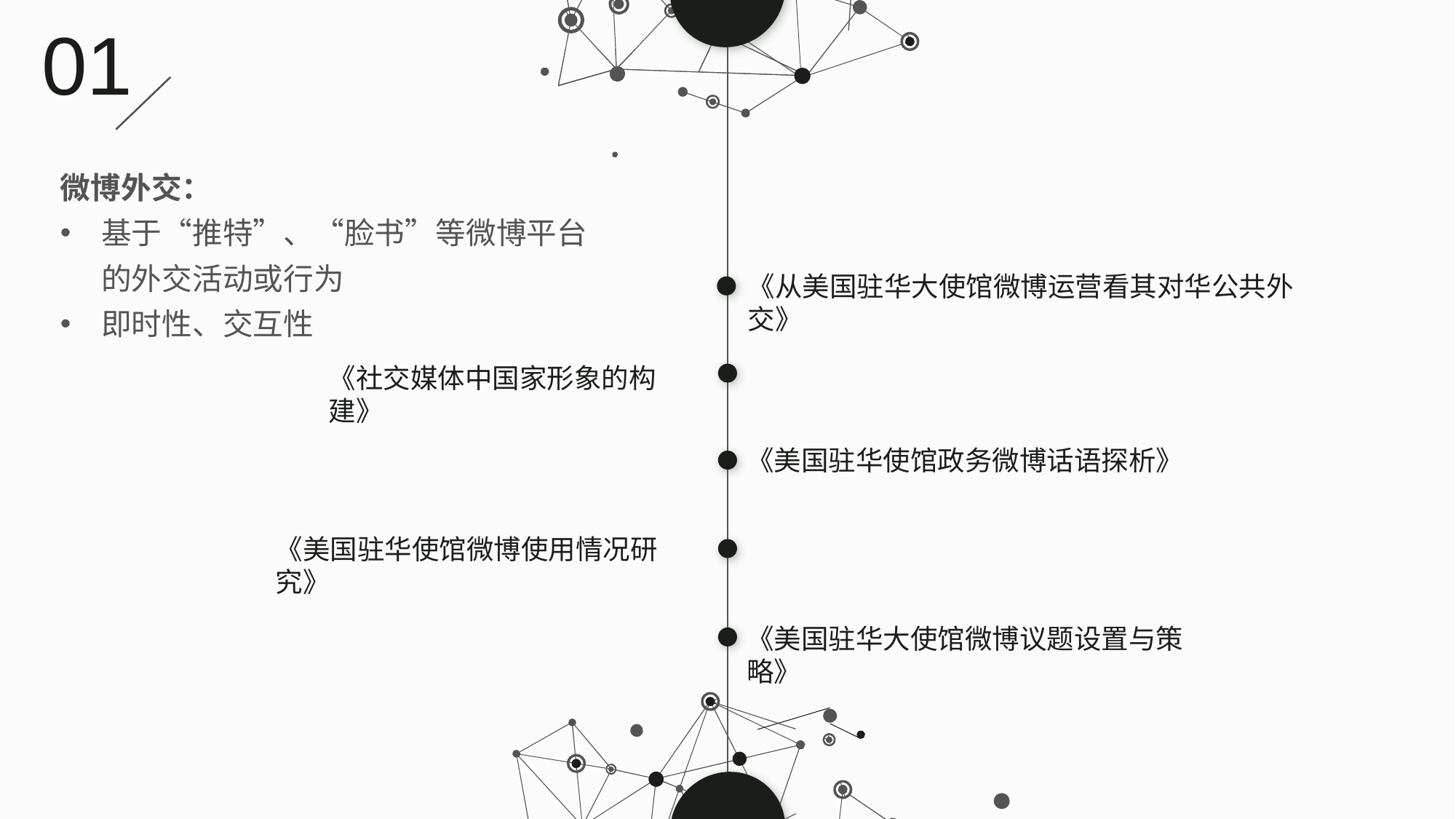

01
微博外交：
基于“推特”、“脸书”等微博平台的外交活动或行为
即时性、交互性
《从美国驻华大使馆微博运营看其对华公共外交》

《社交媒体中国家形象的构建》

《美国驻华使馆政务微博话语探析》

《美国驻华使馆微博使用情况研究》

《美国驻华大使馆微博议题设置与策略》